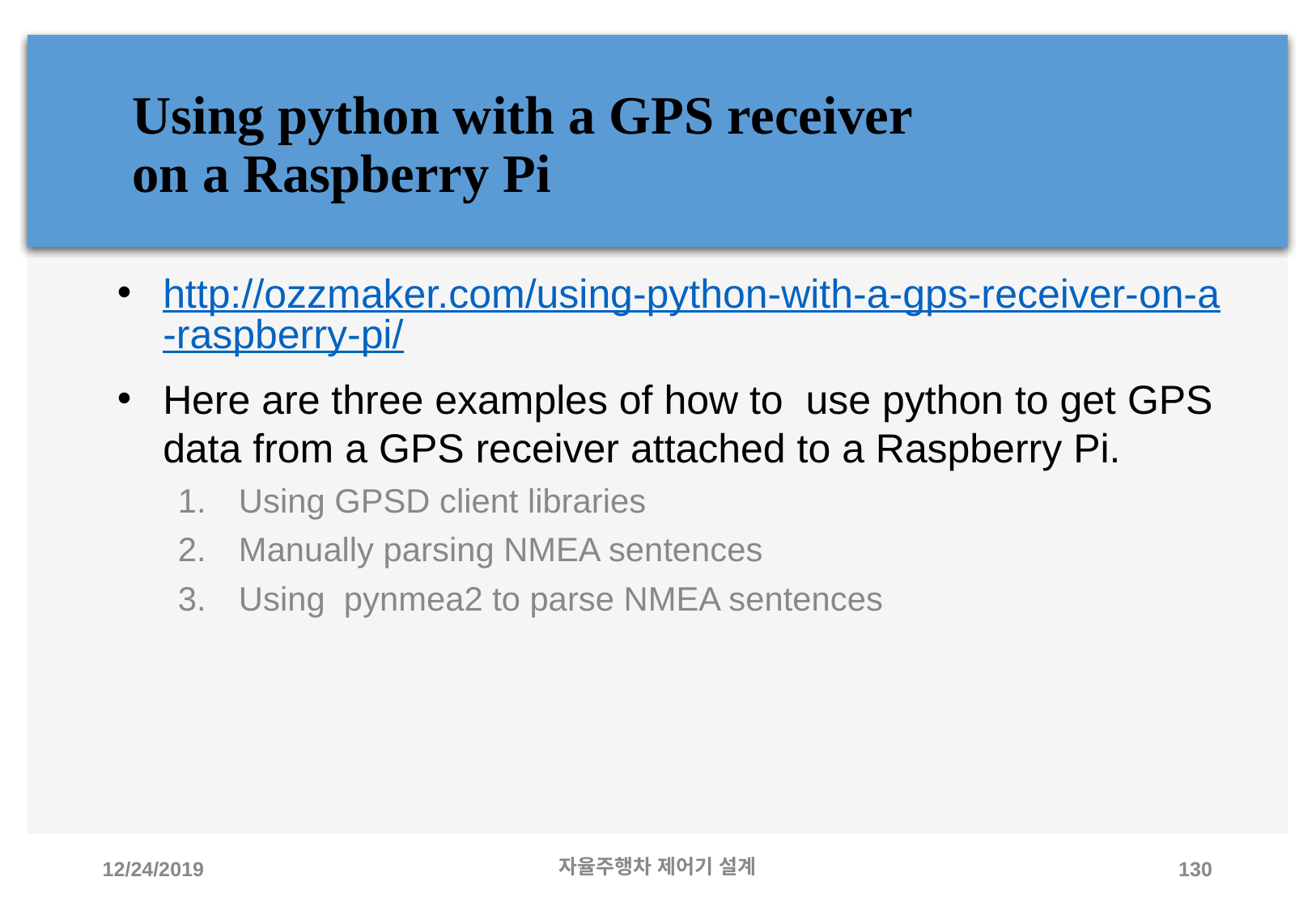

# Using python with a GPS receiver on a Raspberry Pi
http://ozzmaker.com/using-python-with-a-gps-receiver-on-a-raspberry-pi/
Here are three examples of how to  use python to get GPS data from a GPS receiver attached to a Raspberry Pi.
Using GPSD client libraries
Manually parsing NMEA sentences
Using  pynmea2 to parse NMEA sentences

12/24/2019
자율주행차 제어기 설계
130